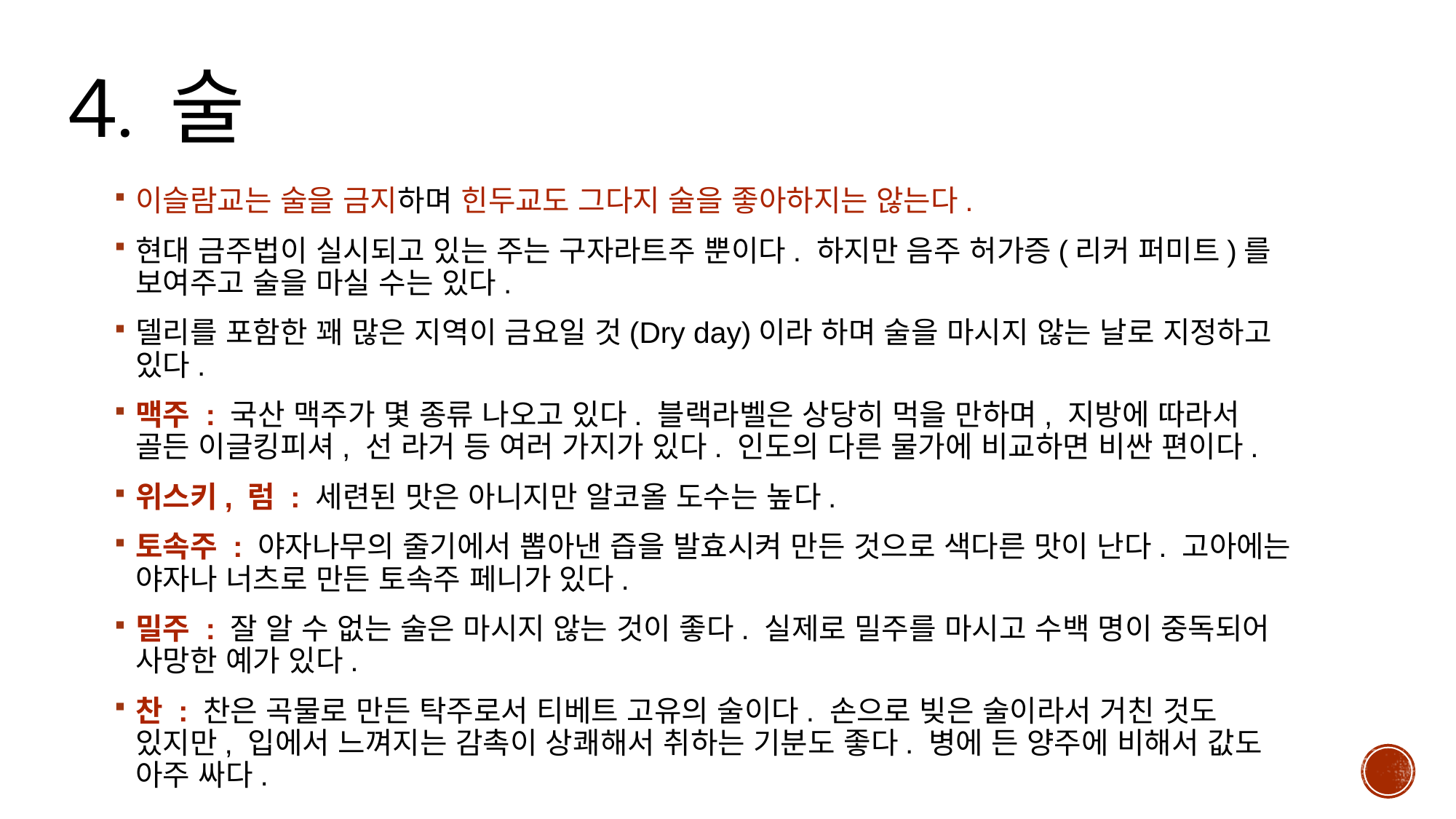

# 4. 술
이슬람교는 술을 금지하며 힌두교도 그다지 술을 좋아하지는 않는다.
현대 금주법이 실시되고 있는 주는 구자라트주 뿐이다. 하지만 음주 허가증(리커 퍼미트)를 보여주고 술을 마실 수는 있다.
델리를 포함한 꽤 많은 지역이 금요일 것(Dry day)이라 하며 술을 마시지 않는 날로 지정하고 있다.
맥주 : 국산 맥주가 몇 종류 나오고 있다. 블랙라벨은 상당히 먹을 만하며, 지방에 따라서 골든 이글킹피셔, 선 라거 등 여러 가지가 있다. 인도의 다른 물가에 비교하면 비싼 편이다.
위스키, 럼 : 세련된 맛은 아니지만 알코올 도수는 높다.
토속주 : 야자나무의 줄기에서 뽑아낸 즙을 발효시켜 만든 것으로 색다른 맛이 난다. 고아에는 야자나 너츠로 만든 토속주 페니가 있다.
밀주 : 잘 알 수 없는 술은 마시지 않는 것이 좋다. 실제로 밀주를 마시고 수백 명이 중독되어 사망한 예가 있다.
찬 : 찬은 곡물로 만든 탁주로서 티베트 고유의 술이다. 손으로 빚은 술이라서 거친 것도 있지만, 입에서 느껴지는 감촉이 상쾌해서 취하는 기분도 좋다. 병에 든 양주에 비해서 값도 아주 싸다.